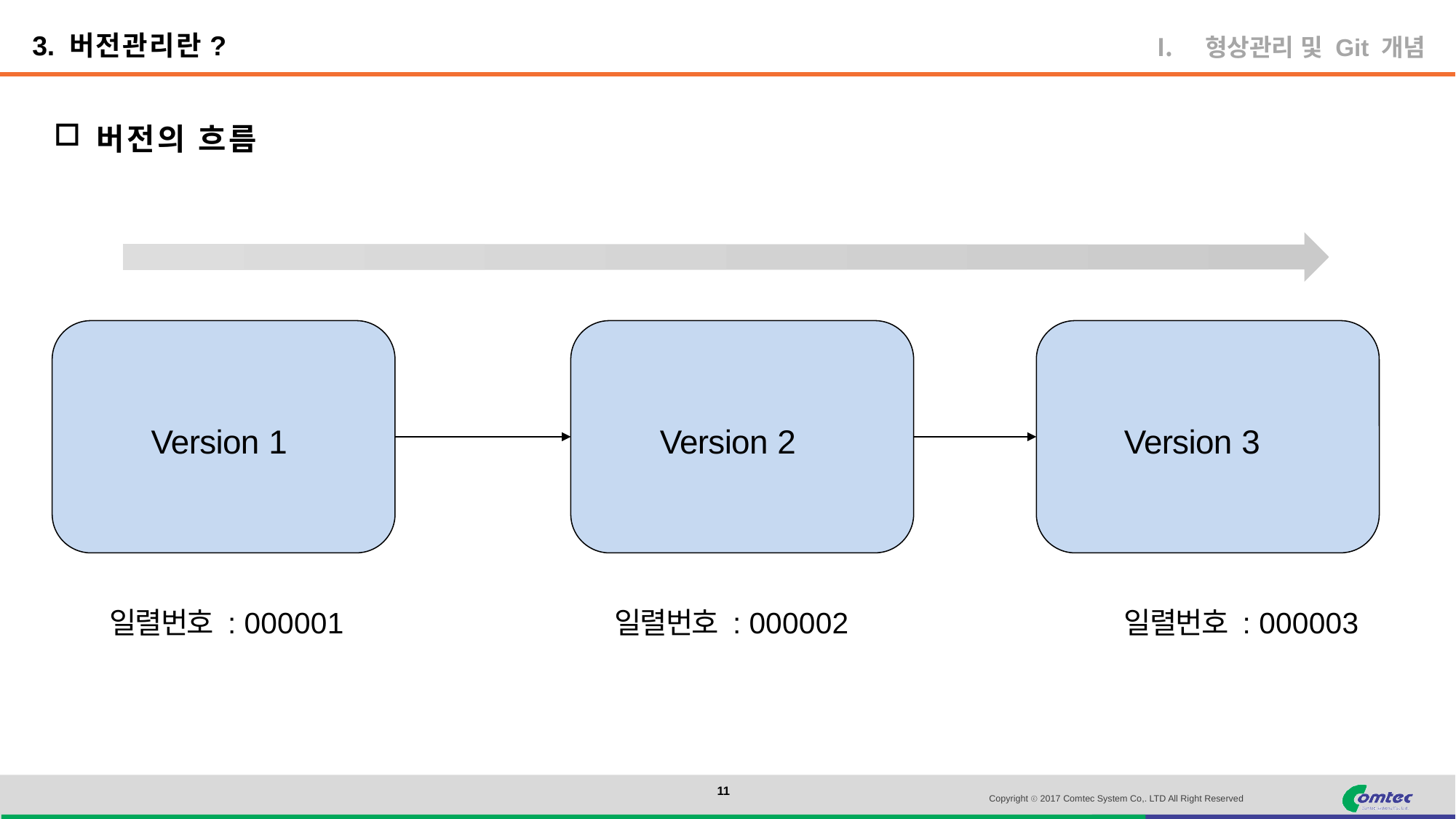

3. 버전관리란?
형상관리 및 Git 개념
버전의 흐름

Version 1
Version 2
Version 3
일렬번호 : 000001
일렬번호 : 000002
일렬번호 : 000003